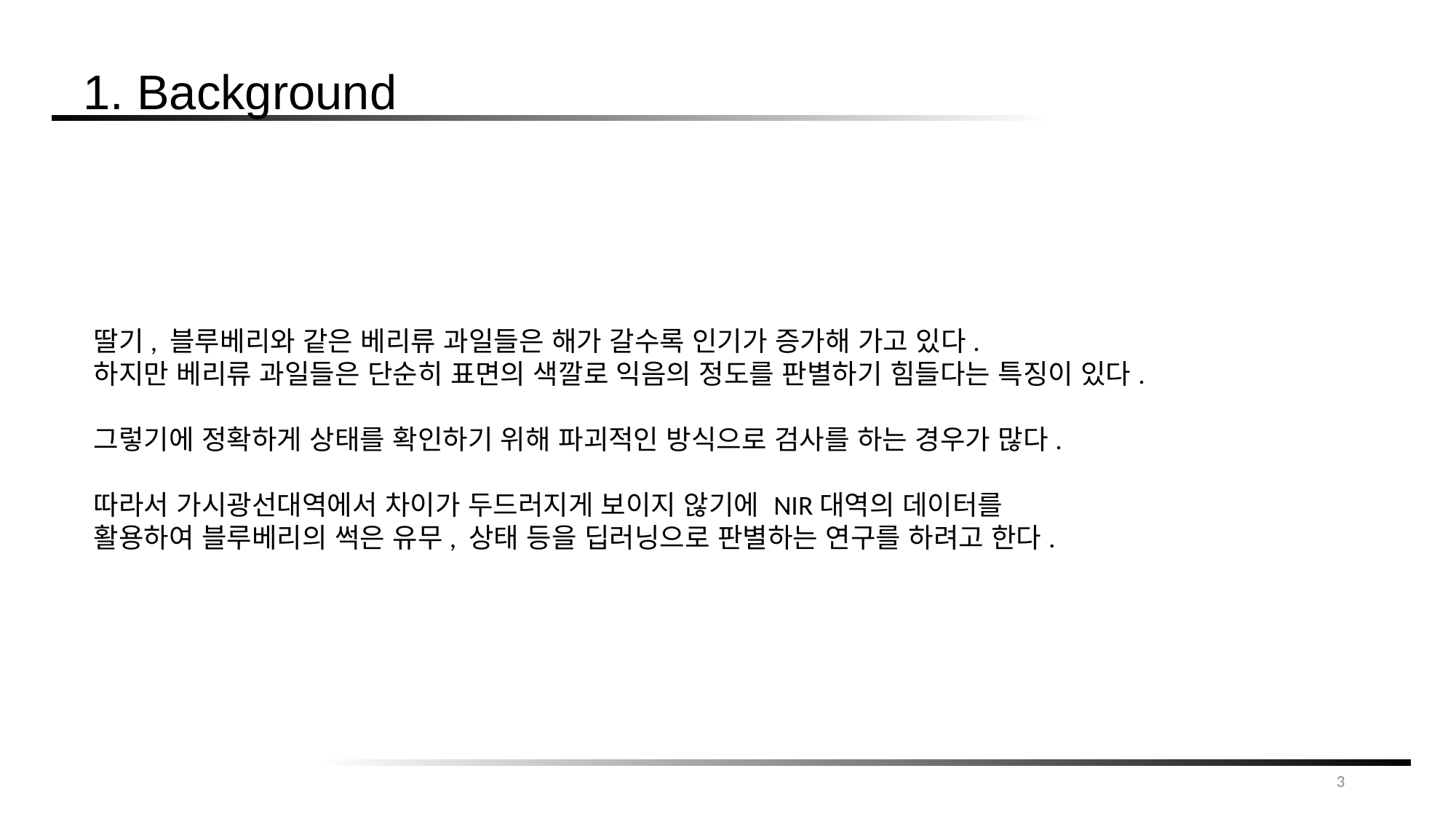

1. Background
딸기, 블루베리와 같은 베리류 과일들은 해가 갈수록 인기가 증가해 가고 있다.
하지만 베리류 과일들은 단순히 표면의 색깔로 익음의 정도를 판별하기 힘들다는 특징이 있다.
그렇기에 정확하게 상태를 확인하기 위해 파괴적인 방식으로 검사를 하는 경우가 많다.
따라서 가시광선대역에서 차이가 두드러지게 보이지 않기에 NIR대역의 데이터를
활용하여 블루베리의 썩은 유무, 상태 등을 딥러닝으로 판별하는 연구를 하려고 한다.
3